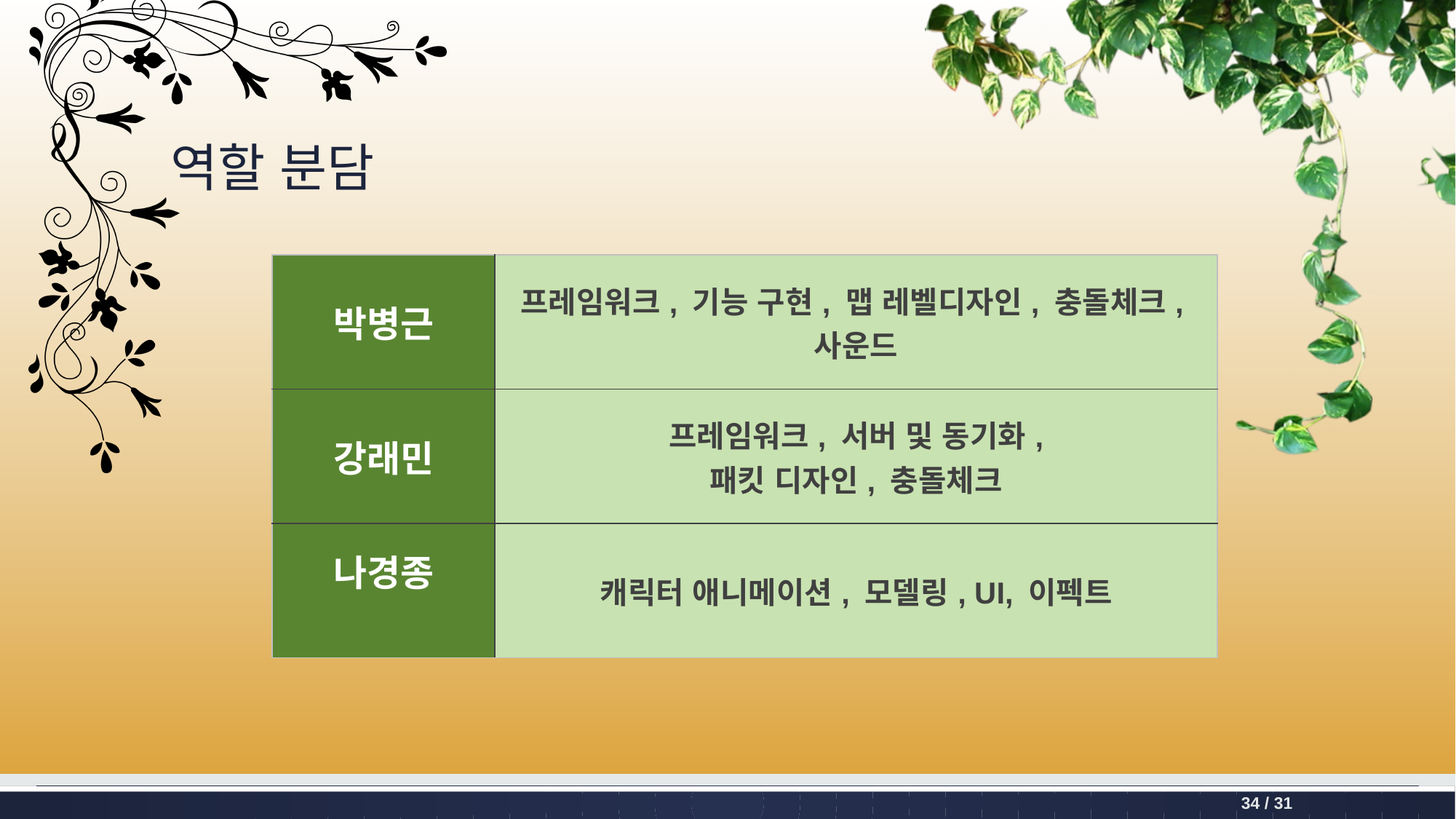

# 역할 분담
| 박병근 | 프레임워크, 기능 구현, 맵 레벨디자인, 충돌체크, 사운드 |
| --- | --- |
| 강래민 | 프레임워크, 서버 및 동기화, 패킷 디자인, 충돌체크 |
| 나경종 | 캐릭터 애니메이션, 모델링, UI, 이펙트 |
34 / 31